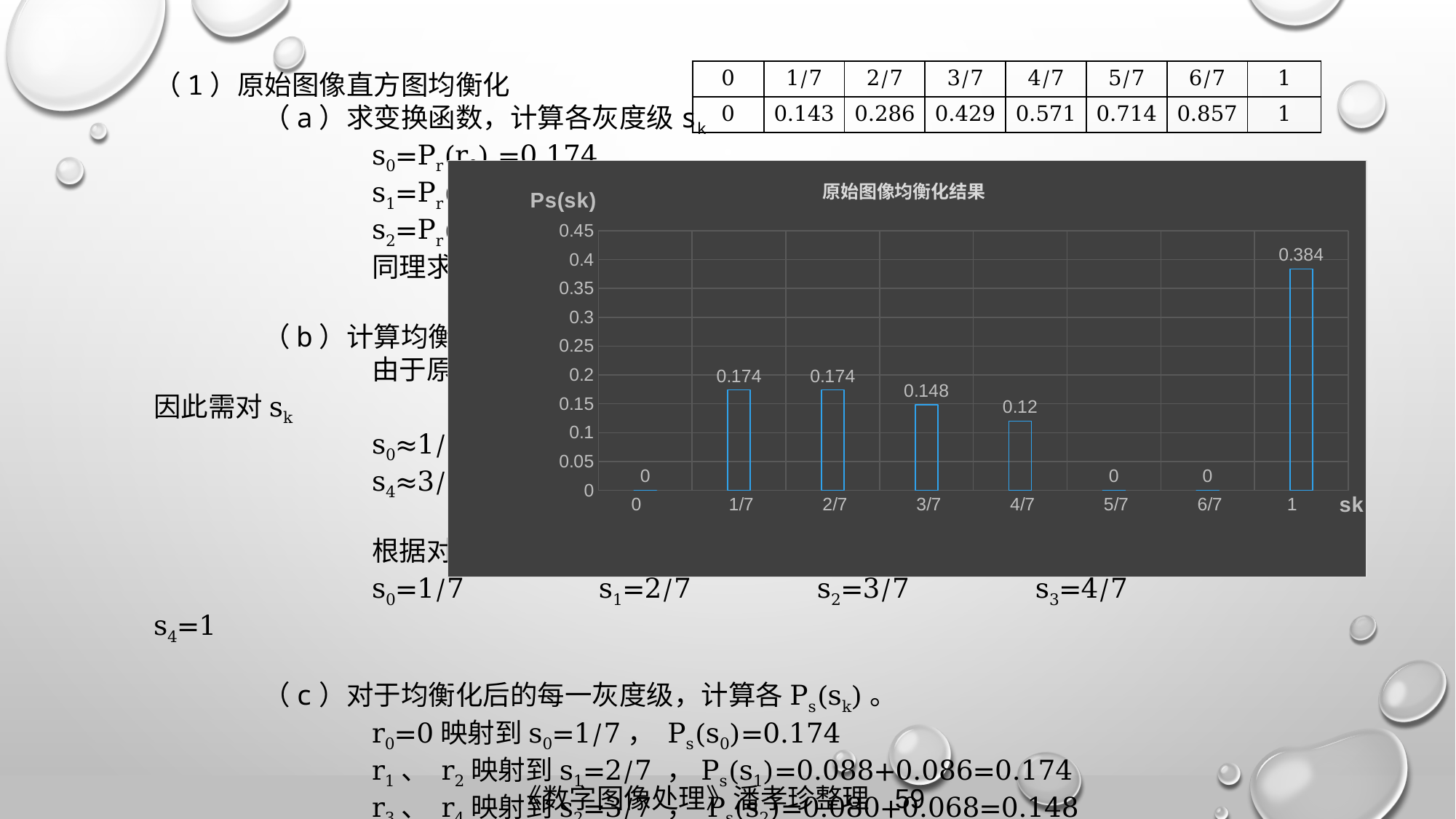

| 0 | 1/7 | 2/7 | 3/7 | 4/7 | 5/7 | 6/7 | 1 |
| --- | --- | --- | --- | --- | --- | --- | --- |
| 0 | 0.143 | 0.286 | 0.429 | 0.571 | 0.714 | 0.857 | 1 |
（1）原始图像直方图均衡化
	（a）求变换函数，计算各灰度级sk
		s0=Pr(r0) =0.174
		s1=Pr(r0) +Pr(r1) =0.174+0.088=0.262
		s2=Pr(r0) +Pr(r1) +Pr(r2) =0.174+0.088+0.086=0.348
		同理求出：s3=0.428,  s4=0.496,  s5=0.554,  s6=0.616,  s7=1

	（b）计算均衡化之后的灰度级
		由于原图像的灰度级只有8级，变换之后的sk只能选择最接近的一个灰度级，因此需对sk		进行舍入处理。
		s0≈1/7		 s1≈2/7		 s2≈2/7		 s3≈3/7
		s4≈3/7		 s5≈4/7		 s6≈4/7		 s7=1

		根据对sk的舍入结果，均衡化后的灰度级有5级，分别是：
		s0=1/7		 s1=2/7		 s2=3/7		 s3=4/7		 s4=1

	（c）对于均衡化后的每一灰度级，计算各Ps(sk)。
		r0=0映射到s0=1/7， Ps(s0)=0.174
		r1、 r2映射到s1=2/7 ，Ps(s1)=0.088+0.086=0.174
		r3、 r4映射到s2=3/7 ， Ps(s2)=0.080+0.068=0.148
		r5、 r6映射到s3=4/7 ， Ps(s3)=0.058+0.062=0.12
		r7映射到s4=1 ，Ps(s4)=0.384

### Chart: 原始图像均衡化结果

| Category | 系列 1 |
|---|---|
| 0 | 0.0 |
| 0.14285714285714285 | 0.174 |
| 0.2857142857142857 | 0.174 |
| 0.42857142857142899 | 0.148 |
| 0.57142857142857195 | 0.12 |
| 0.71428571428571397 | 0.0 |
| 0.85714285714285698 | 0.0 |
| 1 | 0.384 |